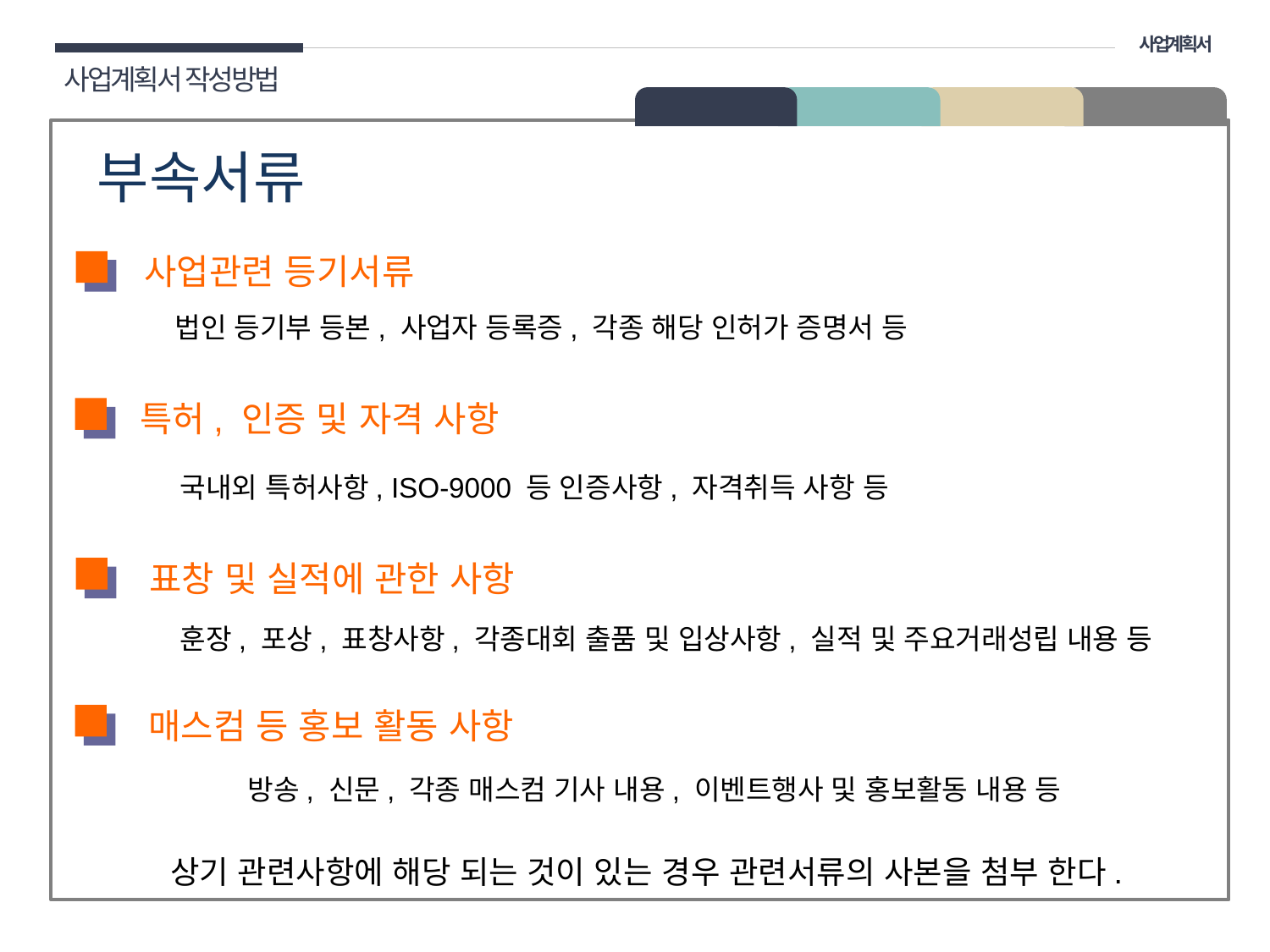

사업계획서
사업계획서 작성방법
02 구성

부속서류
사업관련 등기서류

법인 등기부 등본, 사업자 등록증, 각종 해당 인허가 증명서 등
특허, 인증 및 자격 사항

국내외 특허사항, ISO-9000 등 인증사항, 자격취득 사항 등
표창 및 실적에 관한 사항

훈장, 포상, 표창사항, 각종대회 출품 및 입상사항, 실적 및 주요거래성립 내용 등
매스컴 등 홍보 활동 사항

방송, 신문, 각종 매스컴 기사 내용, 이벤트행사 및 홍보활동 내용 등
상기 관련사항에 해당 되는 것이 있는 경우 관련서류의 사본을 첨부 한다.